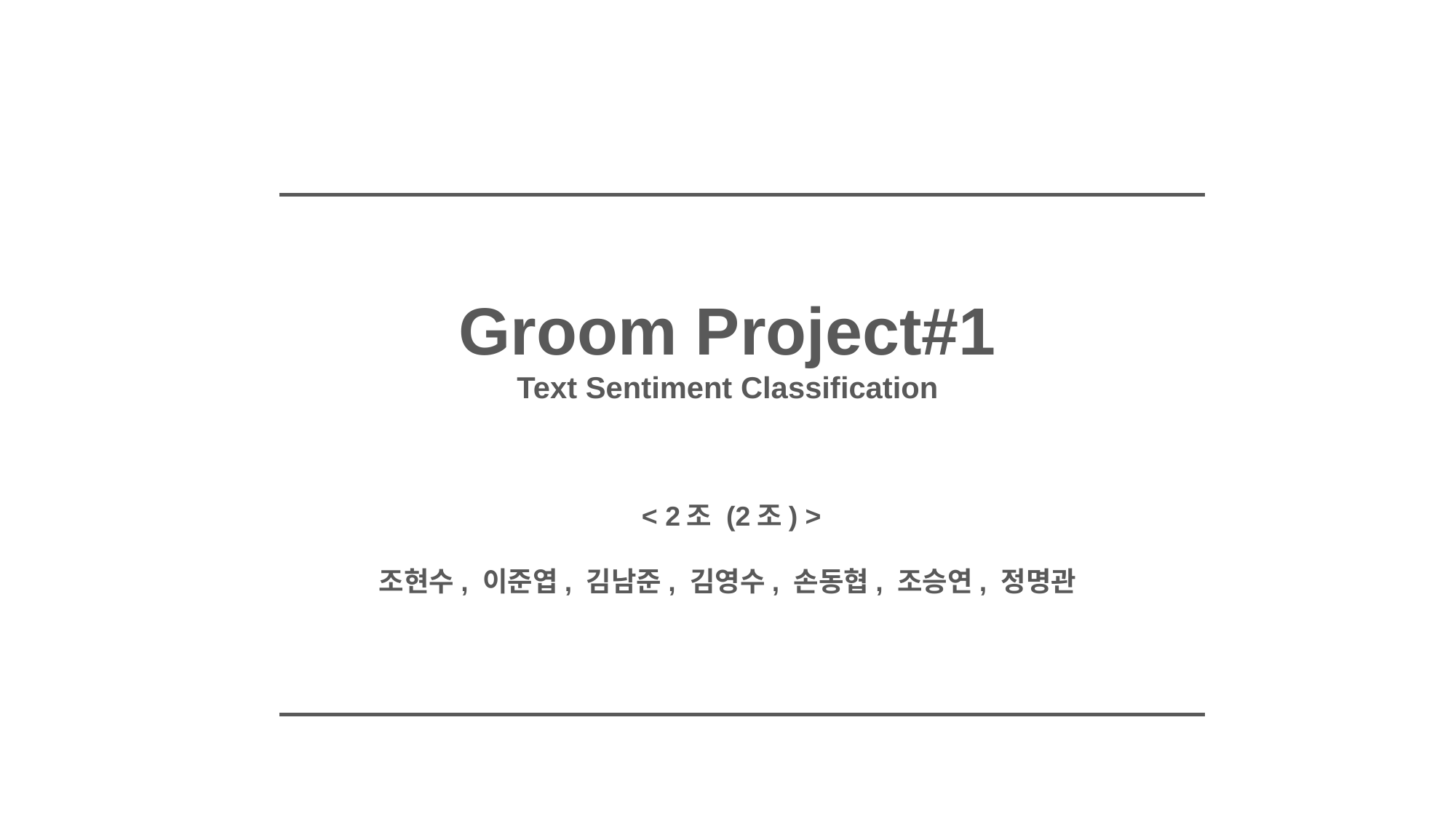

Groom Project#1
Text Sentiment Classification
 < 2조 (2조) >

조현수, 이준엽, 김남준, 김영수, 손동협, 조승연, 정명관